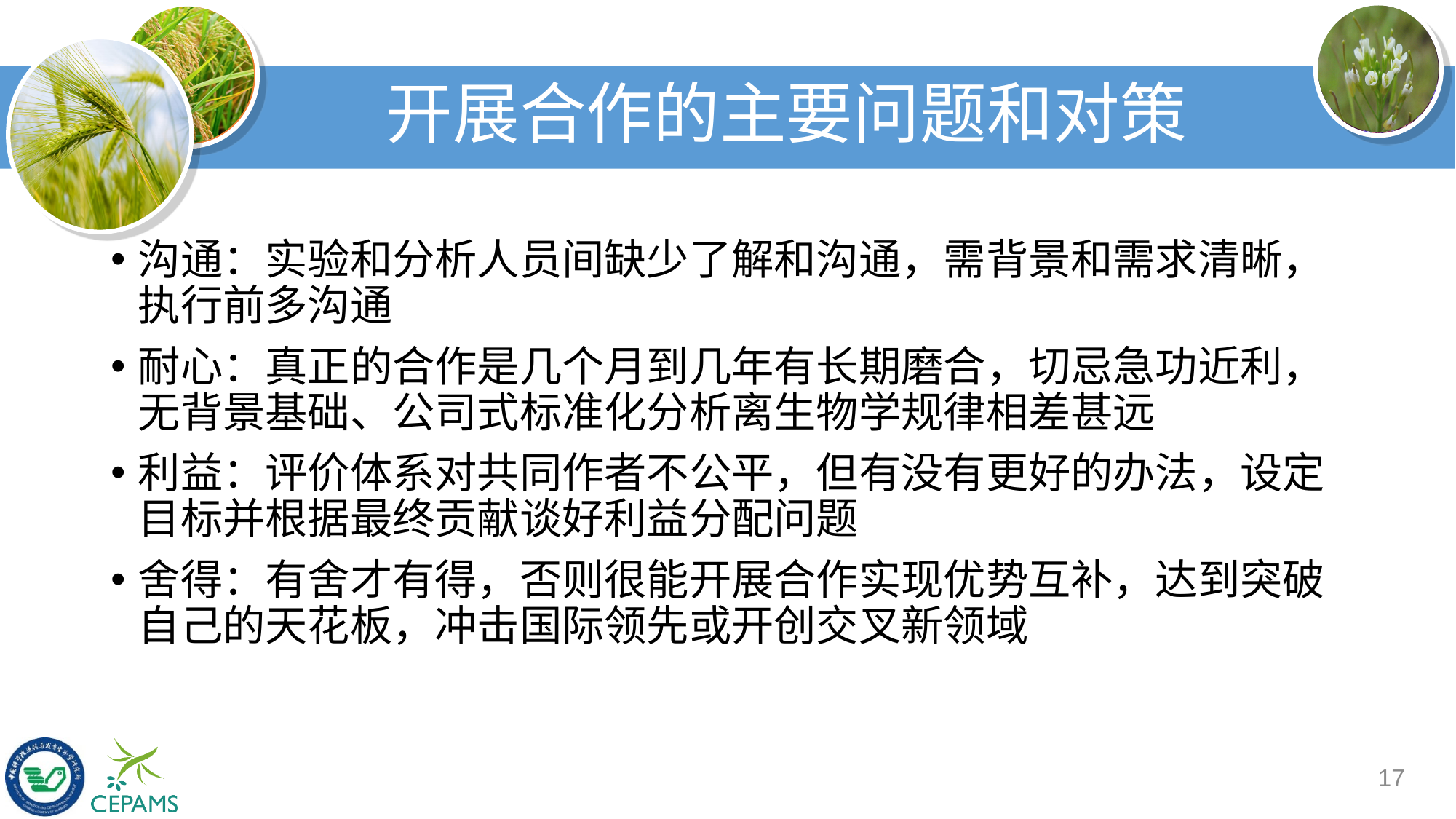

# 开展合作的主要问题和对策
沟通：实验和分析人员间缺少了解和沟通，需背景和需求清晰，执行前多沟通
耐心：真正的合作是几个月到几年有长期磨合，切忌急功近利，无背景基础、公司式标准化分析离生物学规律相差甚远
利益：评价体系对共同作者不公平，但有没有更好的办法，设定目标并根据最终贡献谈好利益分配问题
舍得：有舍才有得，否则很能开展合作实现优势互补，达到突破自己的天花板，冲击国际领先或开创交叉新领域
17